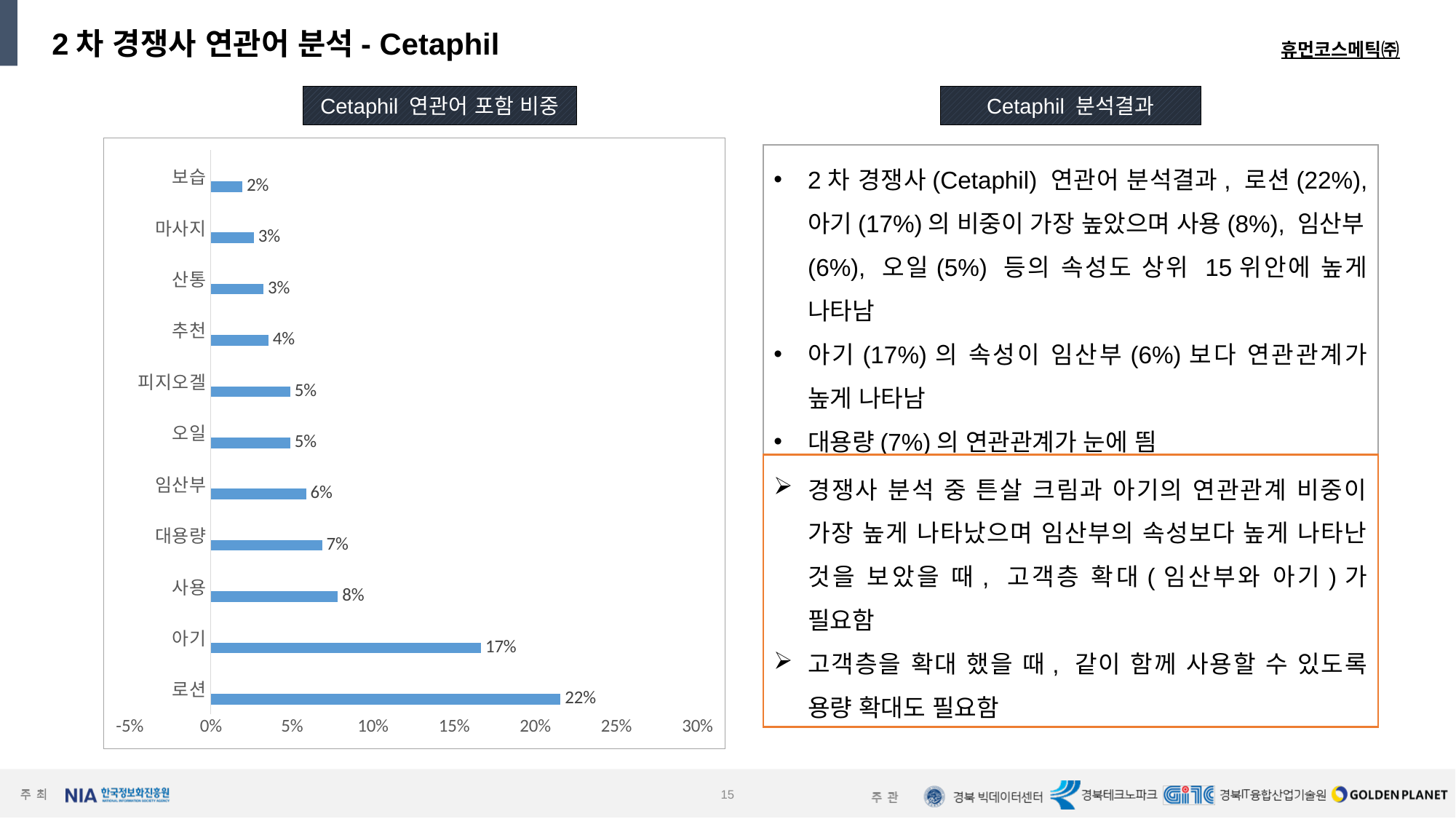

2차 경쟁사 연관어 분석- Cetaphil
휴먼코스메틱㈜
Cetaphil 연관어 포함 비중
Cetaphil 분석결과

### Chart

| Category | 계열 1 | 열1 | 열2 |
|---|---|---|---|
| 로션 | 0.2156 | None | None |
| 아기 | 0.1667 | None | None |
| 사용 | 0.07840000000000001 | None | None |
| 대용량 | 0.0686 | None | None |
| 임산부 | 0.058800000000000005 | None | None |
| 오일 | 0.04900000000000001 | None | None |
| 피지오겔 | 0.04900000000000001 | None | None |
| 추천 | 0.03560000000000001 | None | None |
| 산통 | 0.032600000000000004 | None | None |
| 마사지 | 0.0267 | None | None |
| 보습 | 0.0196 | None | None |
2차 경쟁사(Cetaphil) 연관어 분석결과, 로션(22%), 아기(17%)의 비중이 가장 높았으며 사용(8%), 임산부(6%), 오일(5%) 등의 속성도 상위 15위안에 높게 나타남
아기(17%)의 속성이 임산부(6%)보다 연관관계가 높게 나타남
대용량(7%)의 연관관계가 눈에 띔
경쟁사 분석 중 튼살 크림과 아기의 연관관계 비중이 가장 높게 나타났으며 임산부의 속성보다 높게 나타난 것을 보았을 때, 고객층 확대(임산부와 아기)가 필요함
고객층을 확대 했을 때, 같이 함께 사용할 수 있도록 용량 확대도 필요함